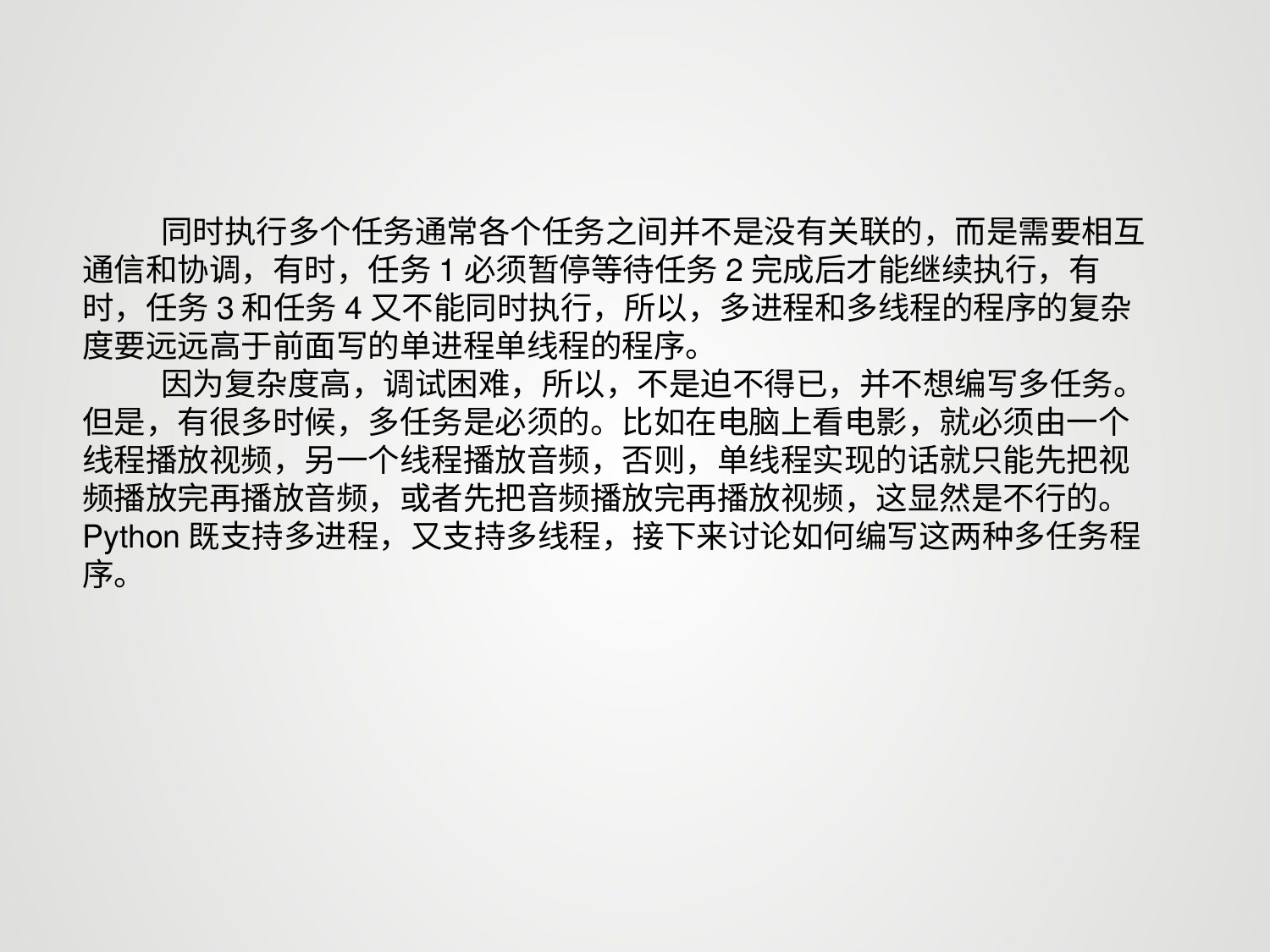

同时执行多个任务通常各个任务之间并不是没有关联的，而是需要相互通信和协调，有时，任务1必须暂停等待任务2完成后才能继续执行，有时，任务3和任务4又不能同时执行，所以，多进程和多线程的程序的复杂度要远远高于前面写的单进程单线程的程序。
        因为复杂度高，调试困难，所以，不是迫不得已，并不想编写多任务。但是，有很多时候，多任务是必须的。比如在电脑上看电影，就必须由一个线程播放视频，另一个线程播放音频，否则，单线程实现的话就只能先把视频播放完再播放音频，或者先把音频播放完再播放视频，这显然是不行的。
Python既支持多进程，又支持多线程，接下来讨论如何编写这两种多任务程序。